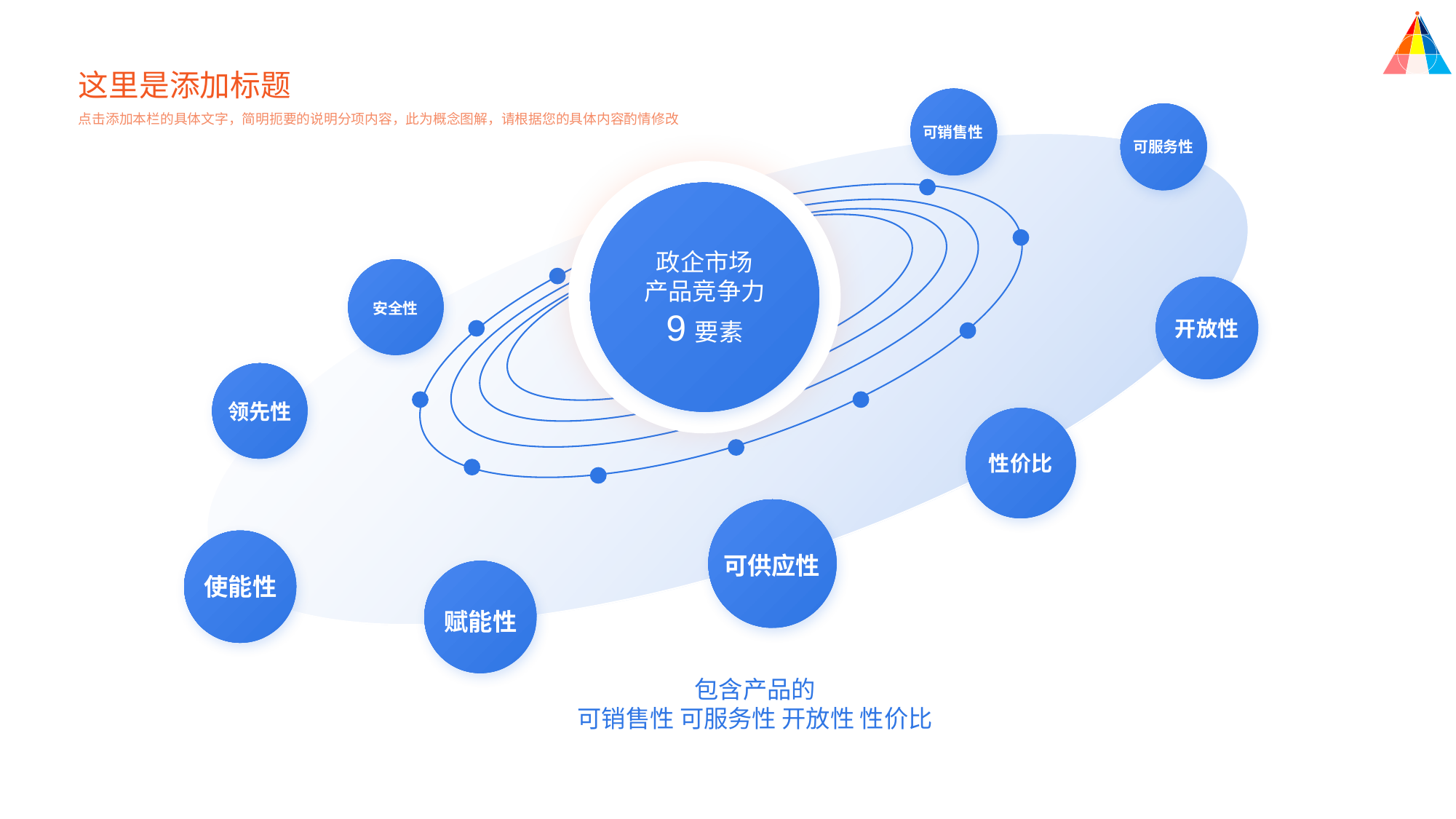

这里是添加标题
点击添加本栏的具体文字，简明扼要的说明分项内容，此为概念图解，请根据您的具体内容酌情修改

可销售性
可服务性

政企市场
产品竞争力
9要素
安全性
开放性
领先性
性价比
可供应性
使能性
赋能性
包含产品的
可销售性 可服务性 开放性 性价比